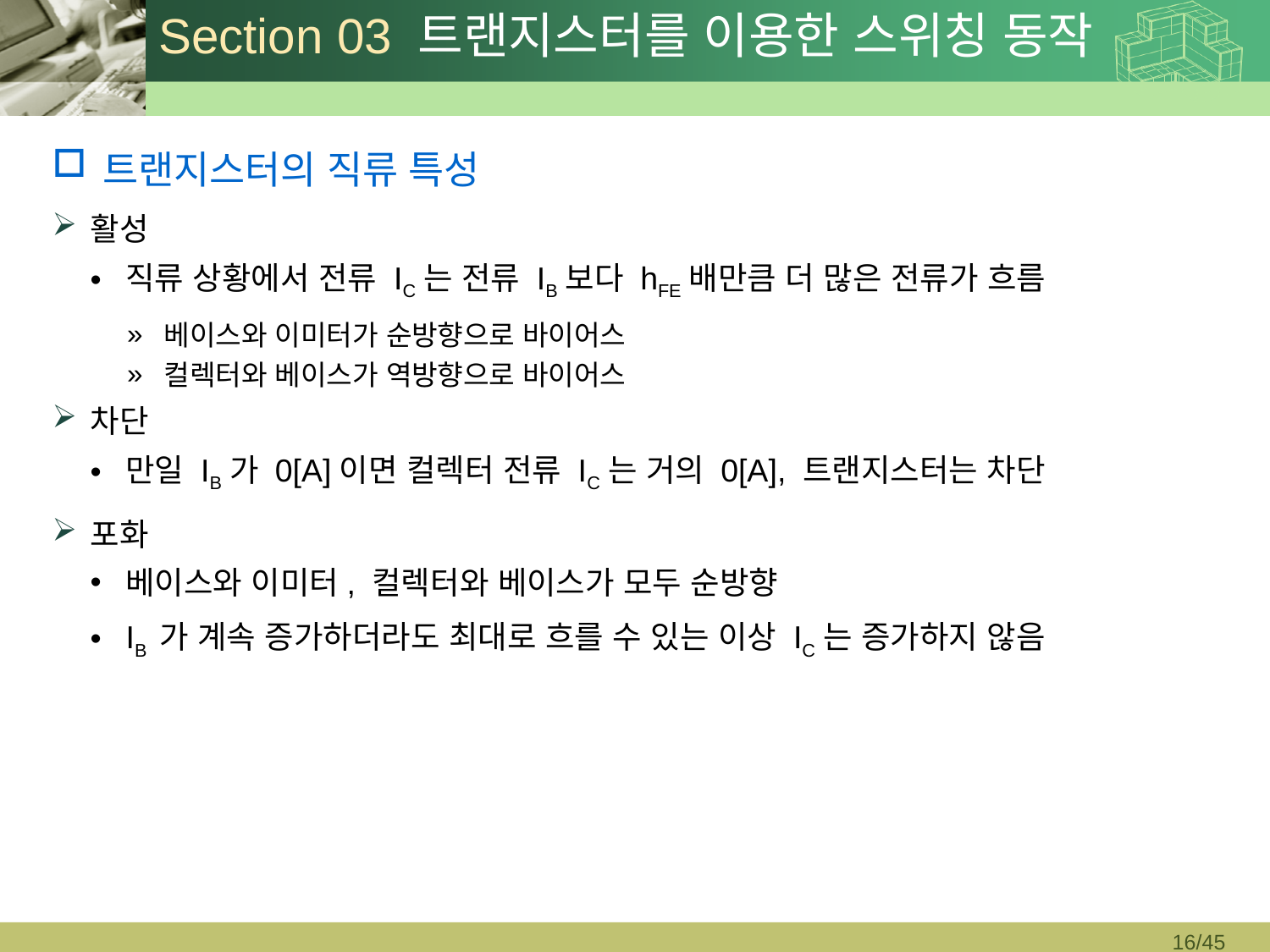

# Section 03 트랜지스터를 이용한 스위칭 동작
트랜지스터의 직류 특성
활성
직류 상황에서 전류 IC는 전류 IB보다 hFE배만큼 더 많은 전류가 흐름
베이스와 이미터가 순방향으로 바이어스
컬렉터와 베이스가 역방향으로 바이어스
차단
만일 IB가 0[A]이면 컬렉터 전류 IC는 거의 0[A], 트랜지스터는 차단
포화
베이스와 이미터, 컬렉터와 베이스가 모두 순방향
IB 가 계속 증가하더라도 최대로 흐를 수 있는 이상 IC는 증가하지 않음